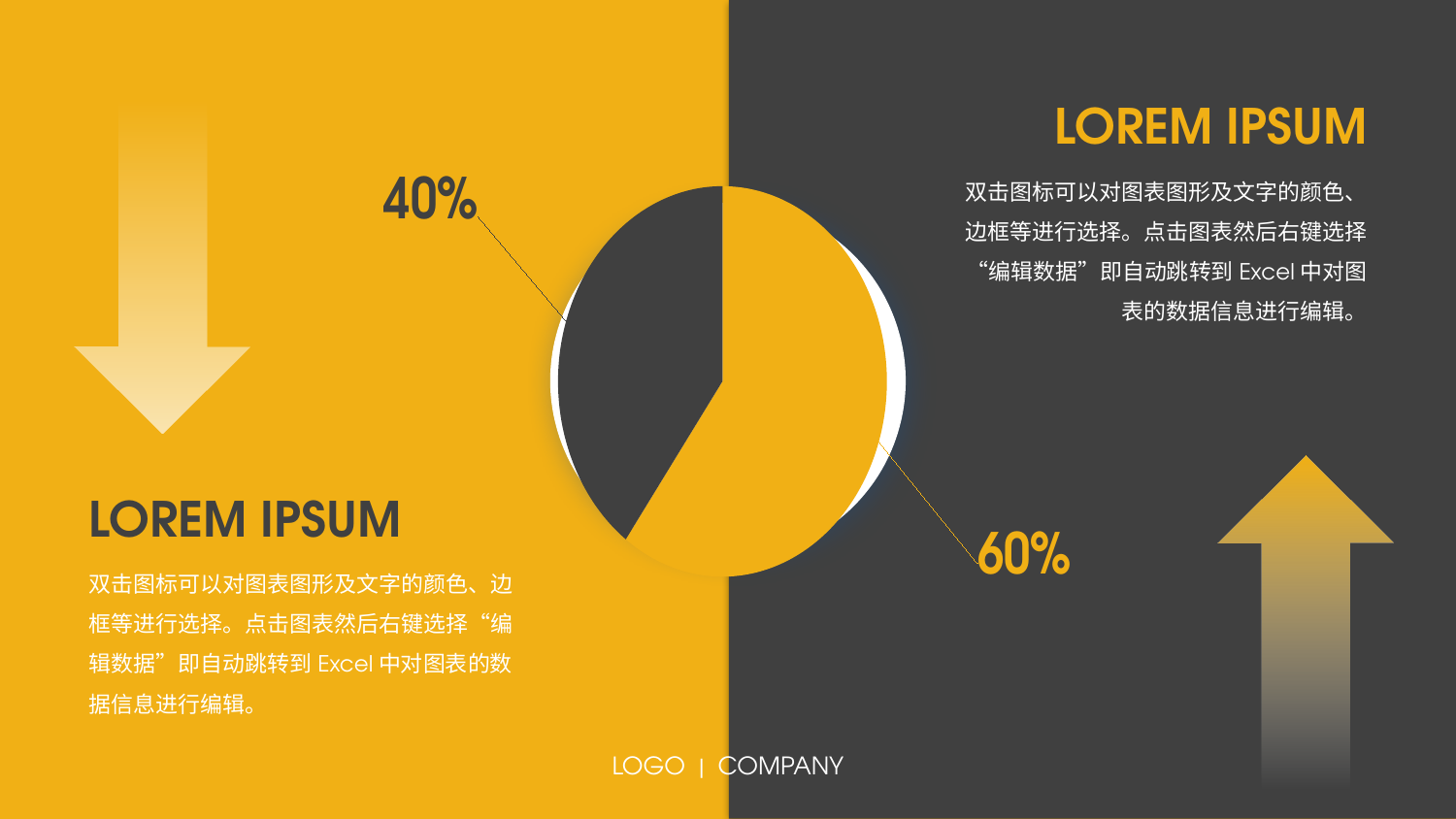

LOREM IPSUM

双击图标可以对图表图形及文字的颜色、边框等进行选择。点击图表然后右键选择“编辑数据”即自动跳转到Excel中对图表的数据信息进行编辑。

### Chart

| Category | 销售额 |
|---|---|
| A | 0.6 |
| B | 0.4 |

LOREM IPSUM
双击图标可以对图表图形及文字的颜色、边框等进行选择。点击图表然后右键选择“编辑数据”即自动跳转到Excel中对图表的数据信息进行编辑。
LOGO  |  COMPANY